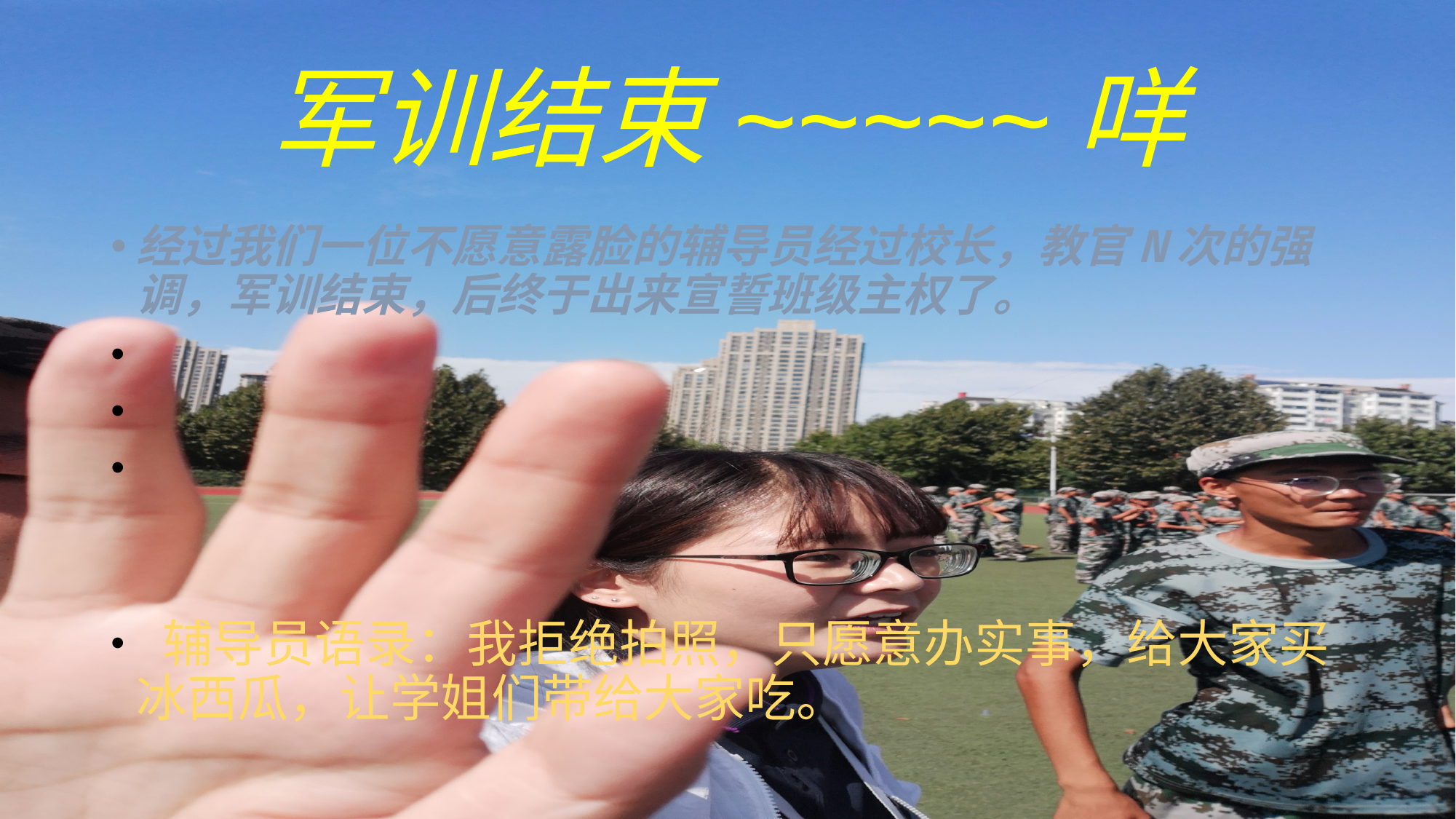

# 军训结束~~~~~咩
经过我们一位不愿意露脸的辅导员经过校长，教官N次的强调，军训结束，后终于出来宣誓班级主权了。

  辅导员语录：我拒绝拍照，只愿意办实事，给大家买冰西瓜，让学姐们带给大家吃。